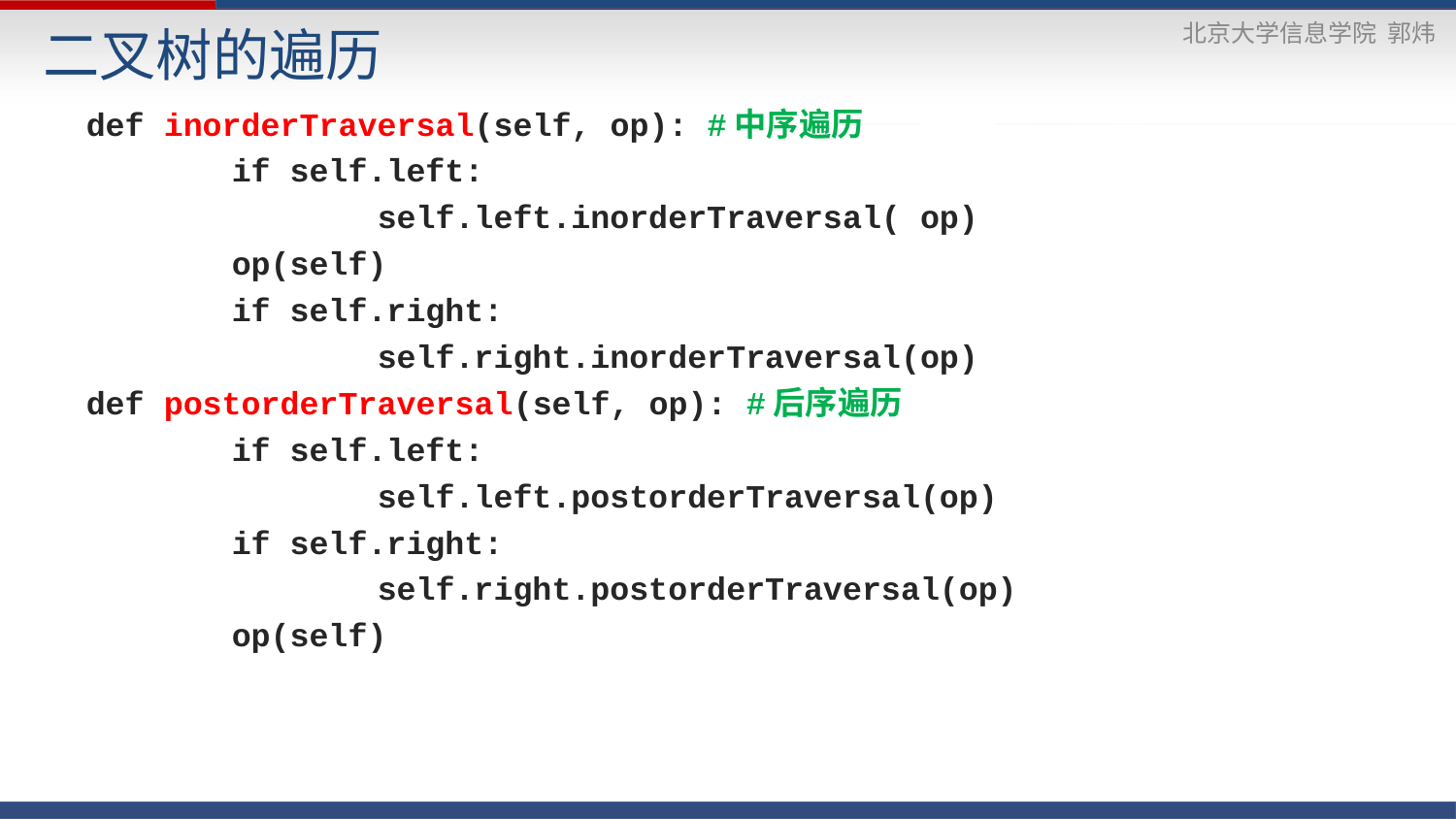

# 二叉树的遍历
	def inorderTraversal(self, op): #中序遍历
		if self.left:
			self.left.inorderTraversal( op)
		op(self)
		if self.right:
			self.right.inorderTraversal(op)
	def postorderTraversal(self, op): #后序遍历
		if self.left:
			self.left.postorderTraversal(op)
		if self.right:
			self.right.postorderTraversal(op)
		op(self)
25